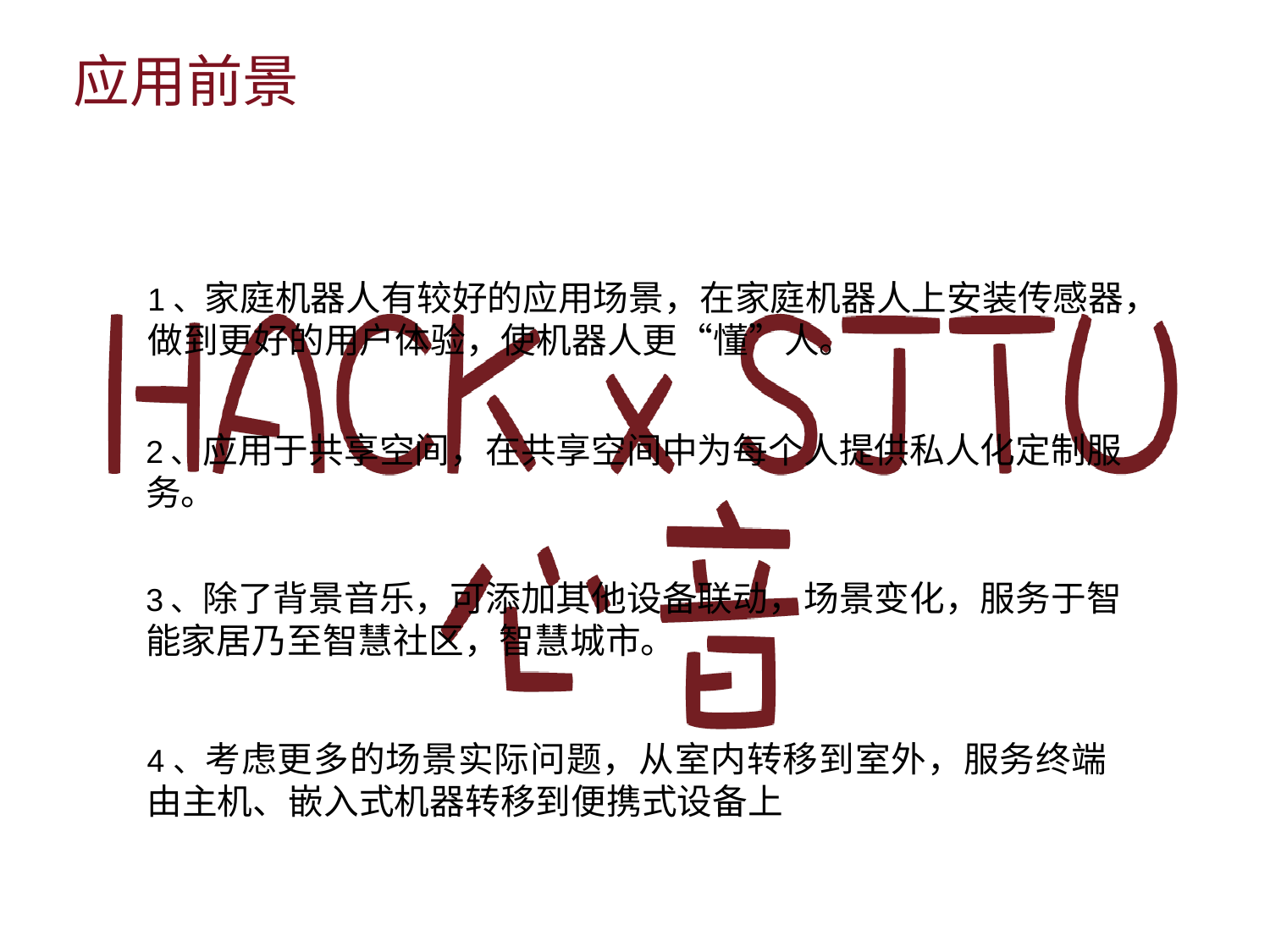

应用前景
1、家庭机器人有较好的应用场景，在家庭机器人上安装传感器，
做到更好的用户体验，使机器人更“懂”人。

2、应用于共享空间，在共享空间中为每个人提供私人化定制服
务。
3、除了背景音乐，可添加其他设备联动，场景变化，服务于智
能家居乃至智慧社区，智慧城市。
4、考虑更多的场景实际问题，从室内转移到室外，服务终端由主机、嵌入式机器转移到便携式设备上